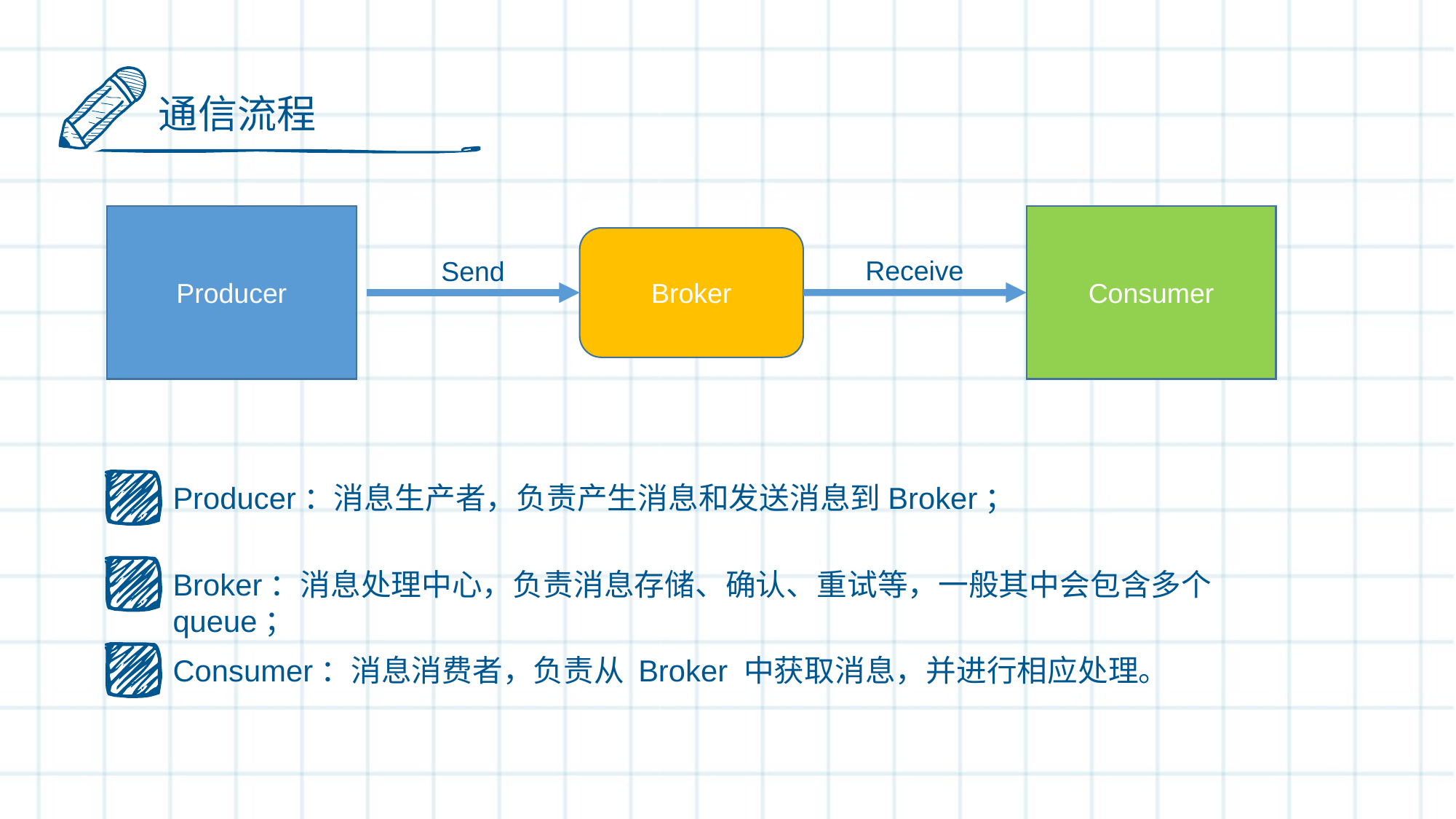

通信流程
Producer
Consumer
Broker
Receive
Send

Producer：消息生产者，负责产生消息和发送消息到Broker；

Broker：消息处理中心，负责消息存储、确认、重试等，一般其中会包含多个 queue；

Consumer：消息消费者，负责从 Broker 中获取消息，并进行相应处理。